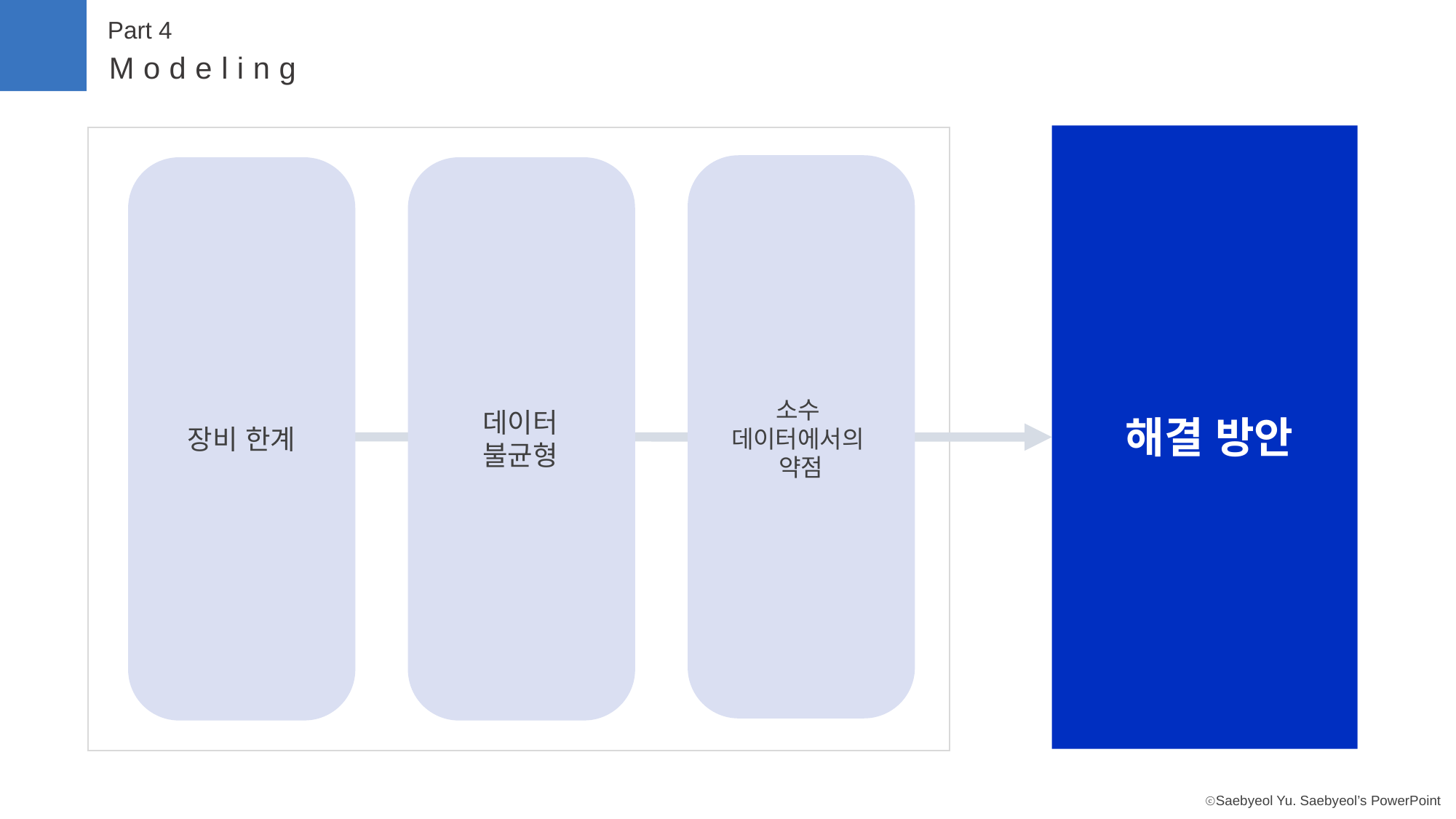

Part 4
Modeling

소수
데이터에서의
약점
데이터 불균형
해결 방안
장비 한계